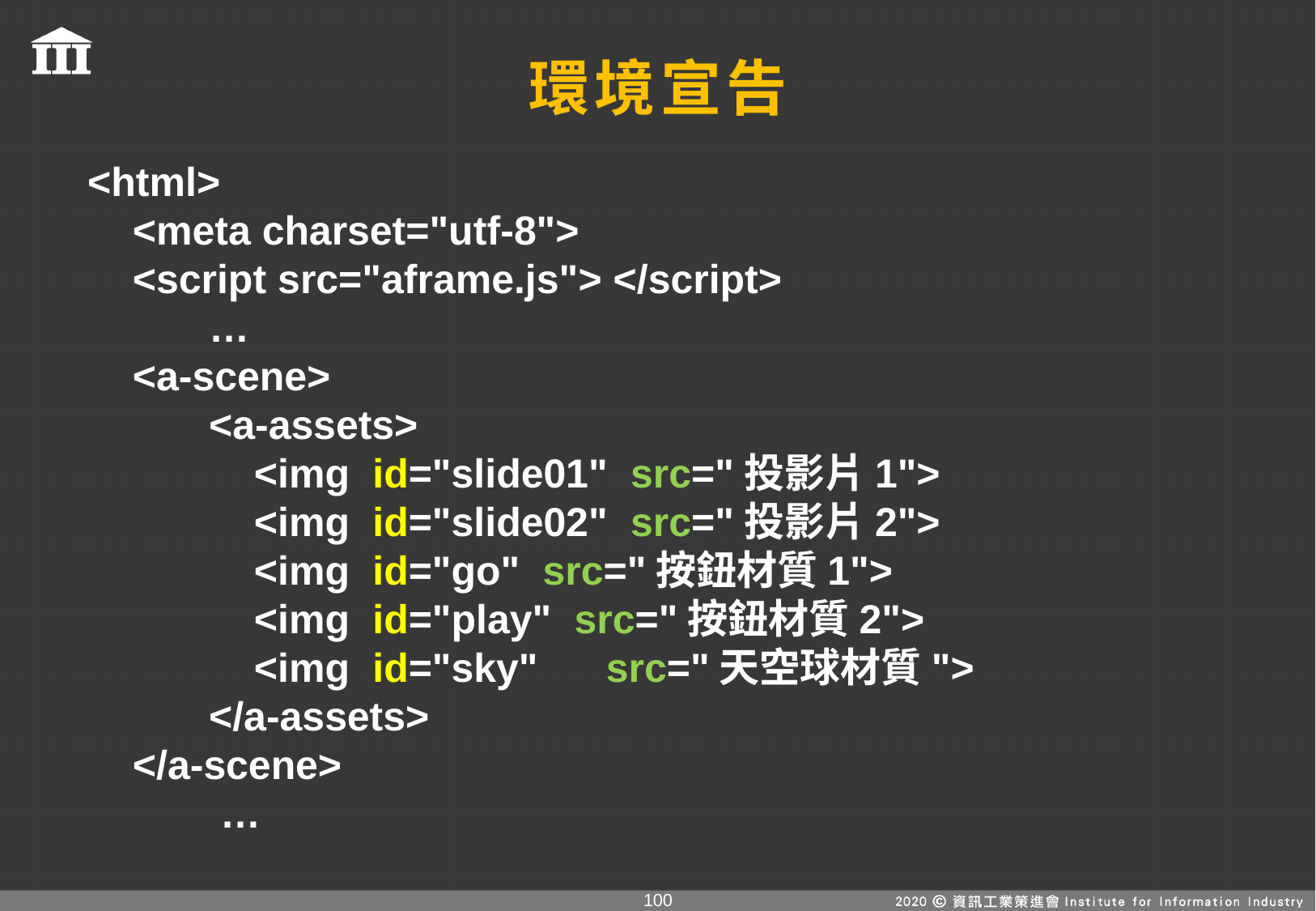

# 環境宣告
<html>
    <meta charset="utf-8">
    <script src="aframe.js"> </script>
 	…
    <a-scene>
	<a-assets>
	    <img  id="slide01"  src="投影片1">
	    <img  id="slide02"  src="投影片2">
	    <img  id="go"  src="按鈕材質1">
	    <img  id="play"  src="按鈕材質2">
	    <img  id="sky"      src="天空球材質">
	</a-assets>
    </a-scene>
	 …

100